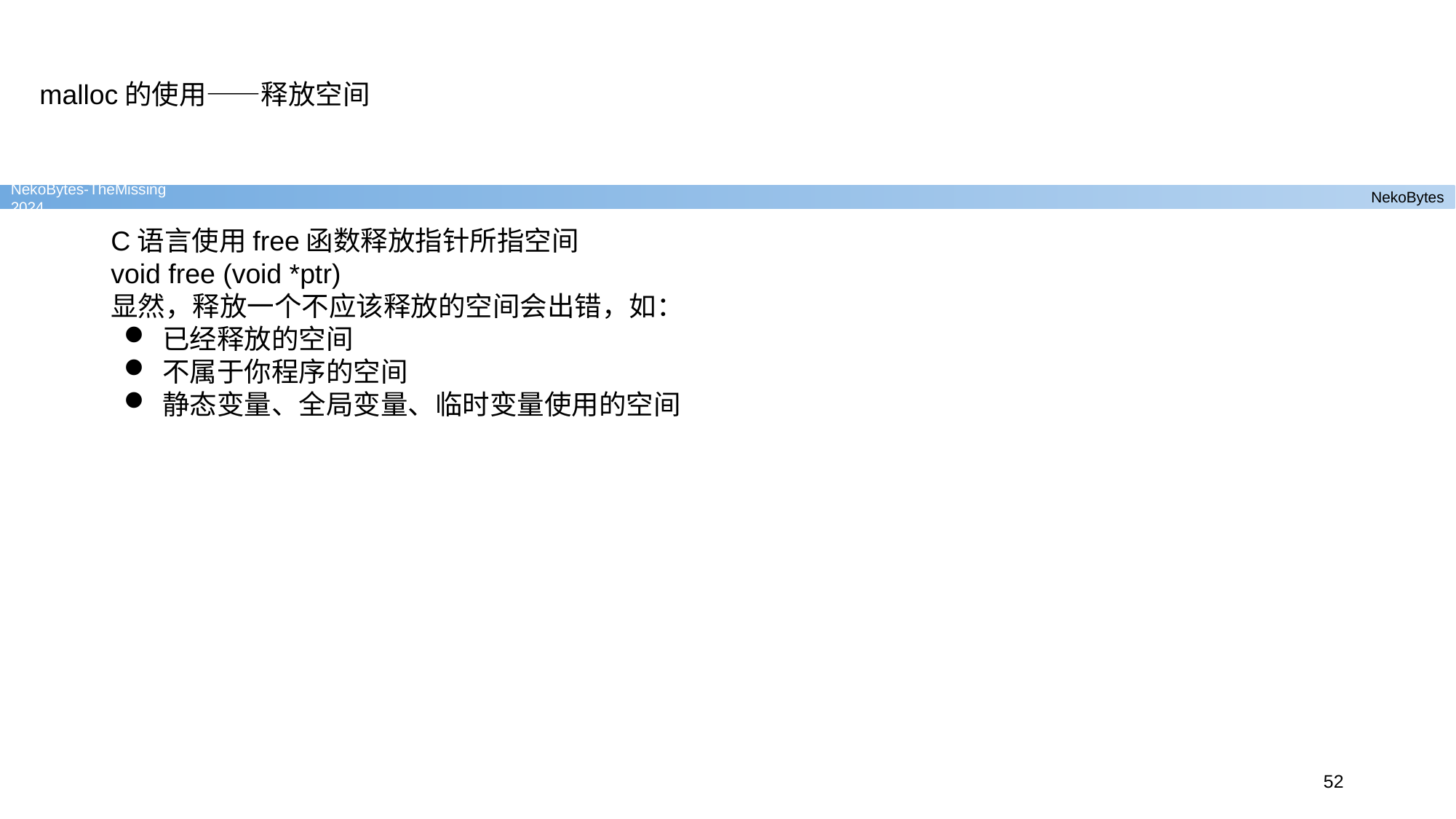

# malloc的使用——释放空间
C语言使用free函数释放指针所指空间
void free (void *ptr)
显然，释放一个不应该释放的空间会出错，如：
已经释放的空间
不属于你程序的空间
静态变量、全局变量、临时变量使用的空间
52